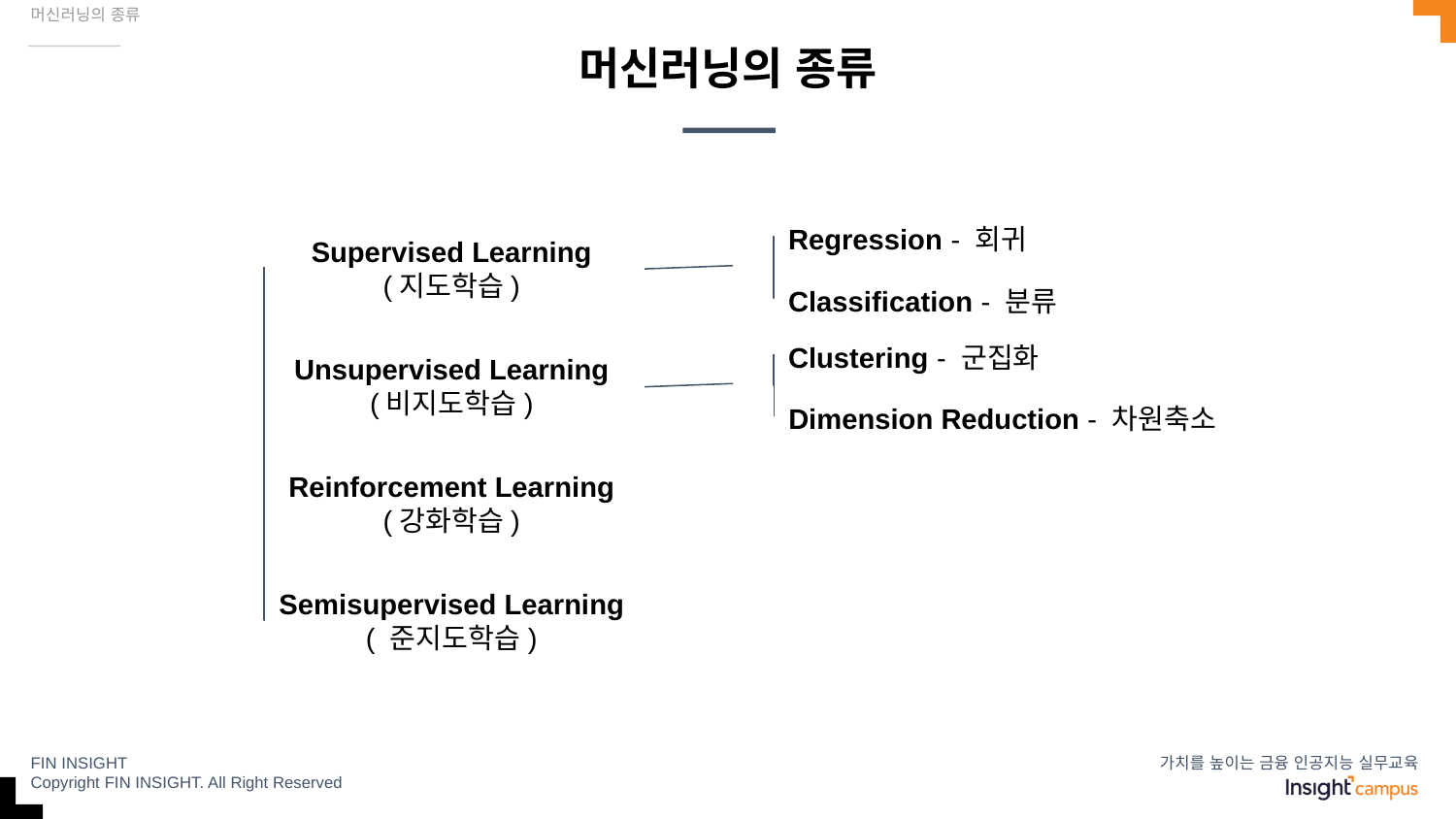

머신러닝의 종류
# 머신러닝의 종류
Regression - 회귀
Supervised Learning
(지도학습)
Classification - 분류
Clustering - 군집화
Unsupervised Learning
(비지도학습)
Dimension Reduction - 차원축소
Reinforcement Learning
(강화학습)
Semisupervised Learning
( 준지도학습)